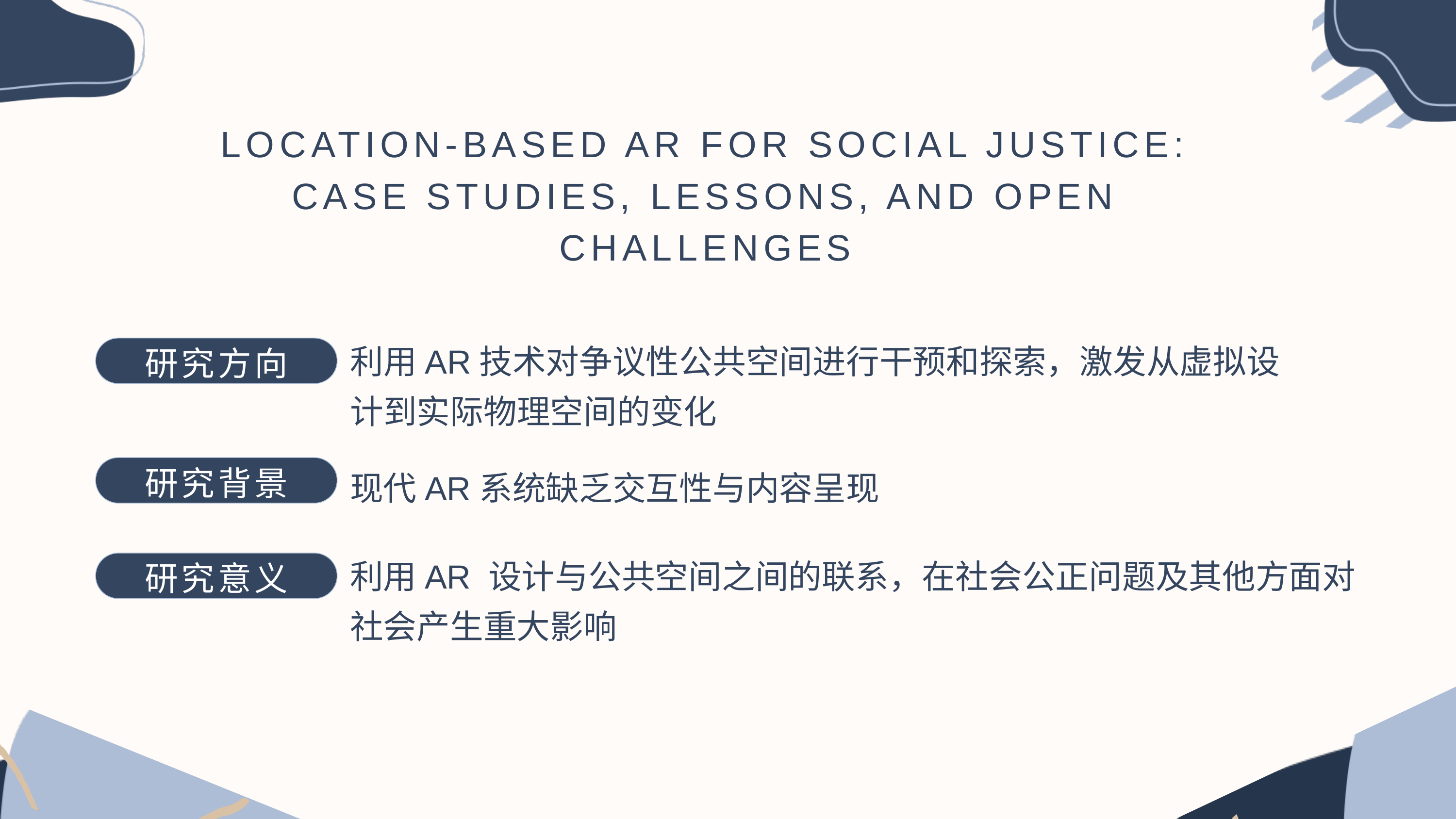

LOCATION-BASED AR FOR SOCIAL JUSTICE: CASE STUDIES, LESSONS, AND OPEN CHALLENGES

利用AR技术对争议性公共空间进行干预和探索，激发从虚拟设计到实际物理空间的变化

研究方向
现代AR系统缺乏交互性与内容呈现

研究背景
利用AR 设计与公共空间之间的联系，在社会公正问题及其他方面对社会产生重大影响

研究意义